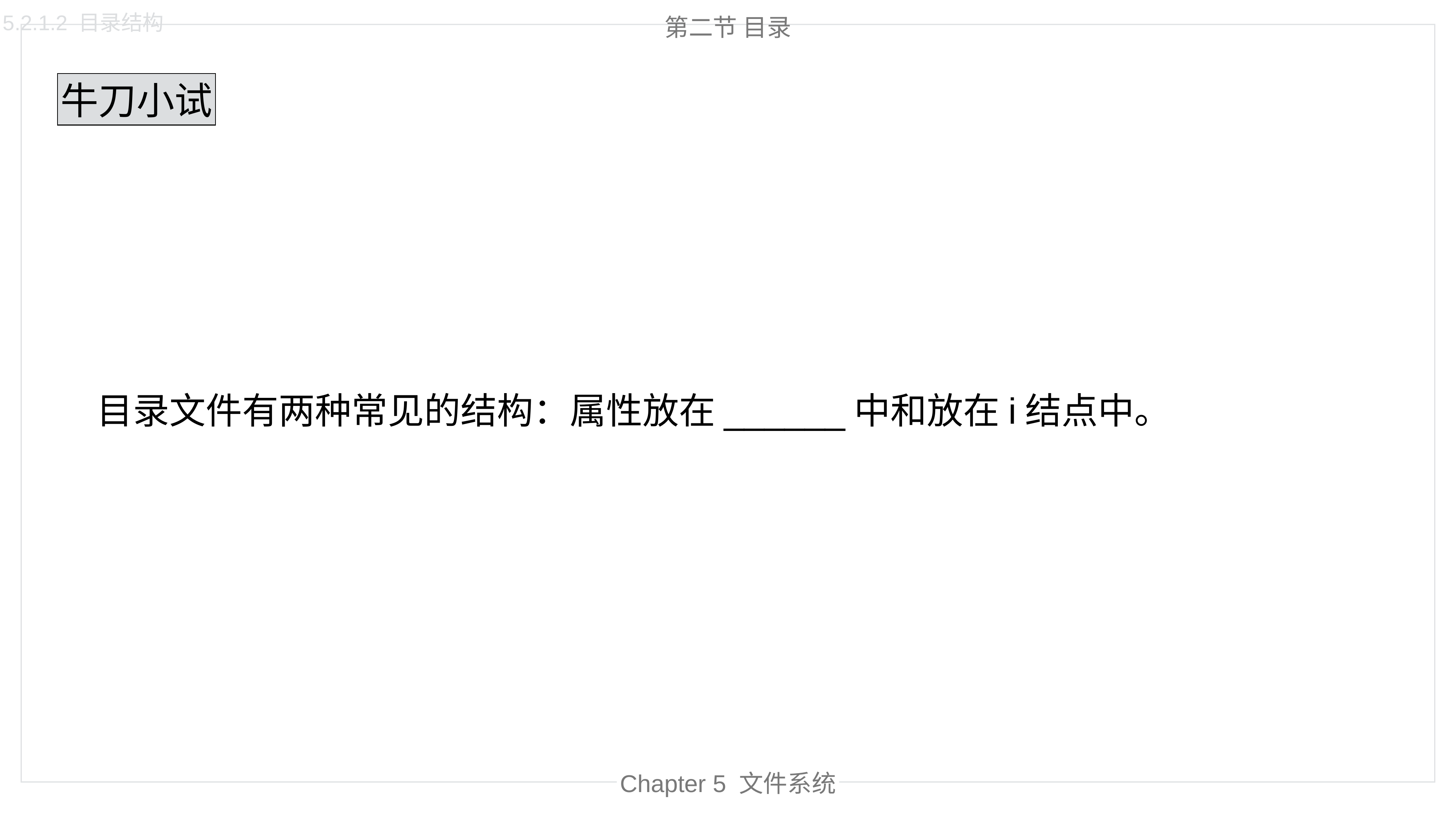

5.2.1.2 目录结构
第二节 目录

牛刀小试
目录文件有两种常见的结构：属性放在______中和放在i结点中。
Chapter 4 内存管理
Chapter 5 文件系统